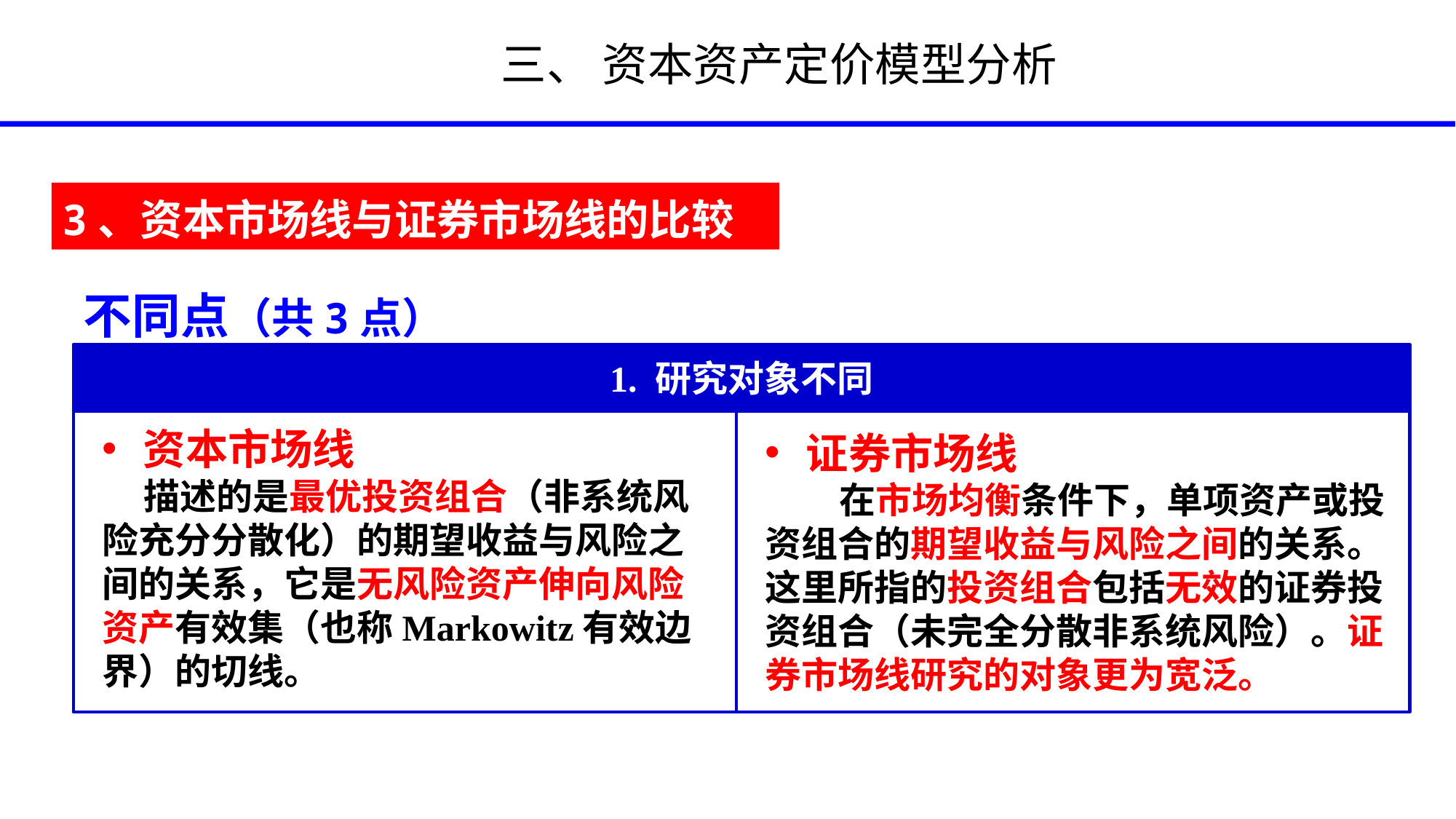

# 三、 资本资产定价模型分析
3、资本市场线与证券市场线的比较
不同点（共3点）
1. 研究对象不同

资本市场线
    描述的是最优投资组合（非系统风险充分分散化）的期望收益与风险之间的关系，它是无风险资产伸向风险资产有效集（也称Markowitz有效边界）的切线。
证券市场线
        在市场均衡条件下，单项资产或投资组合的期望收益与风险之间的关系。这里所指的投资组合包括无效的证券投资组合（未完全分散非系统风险）。证券市场线研究的对象更为宽泛。